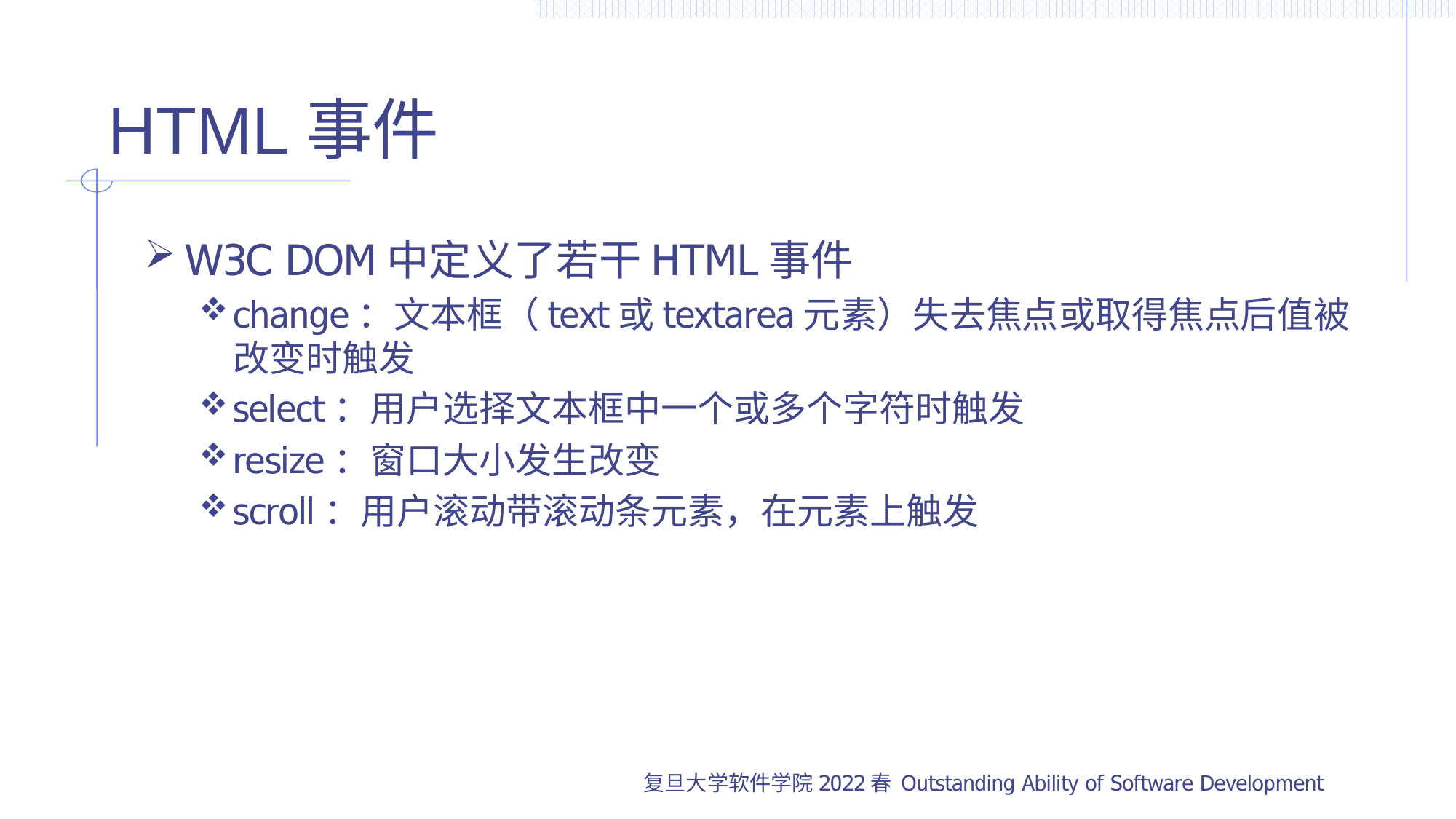

# HTML事件
W3C DOM中定义了若干HTML事件
change：文本框（text或textarea元素）失去焦点或取得焦点后值被改变时触发
select：用户选择文本框中一个或多个字符时触发
resize：窗口大小发生改变
scroll：用户滚动带滚动条元素，在元素上触发